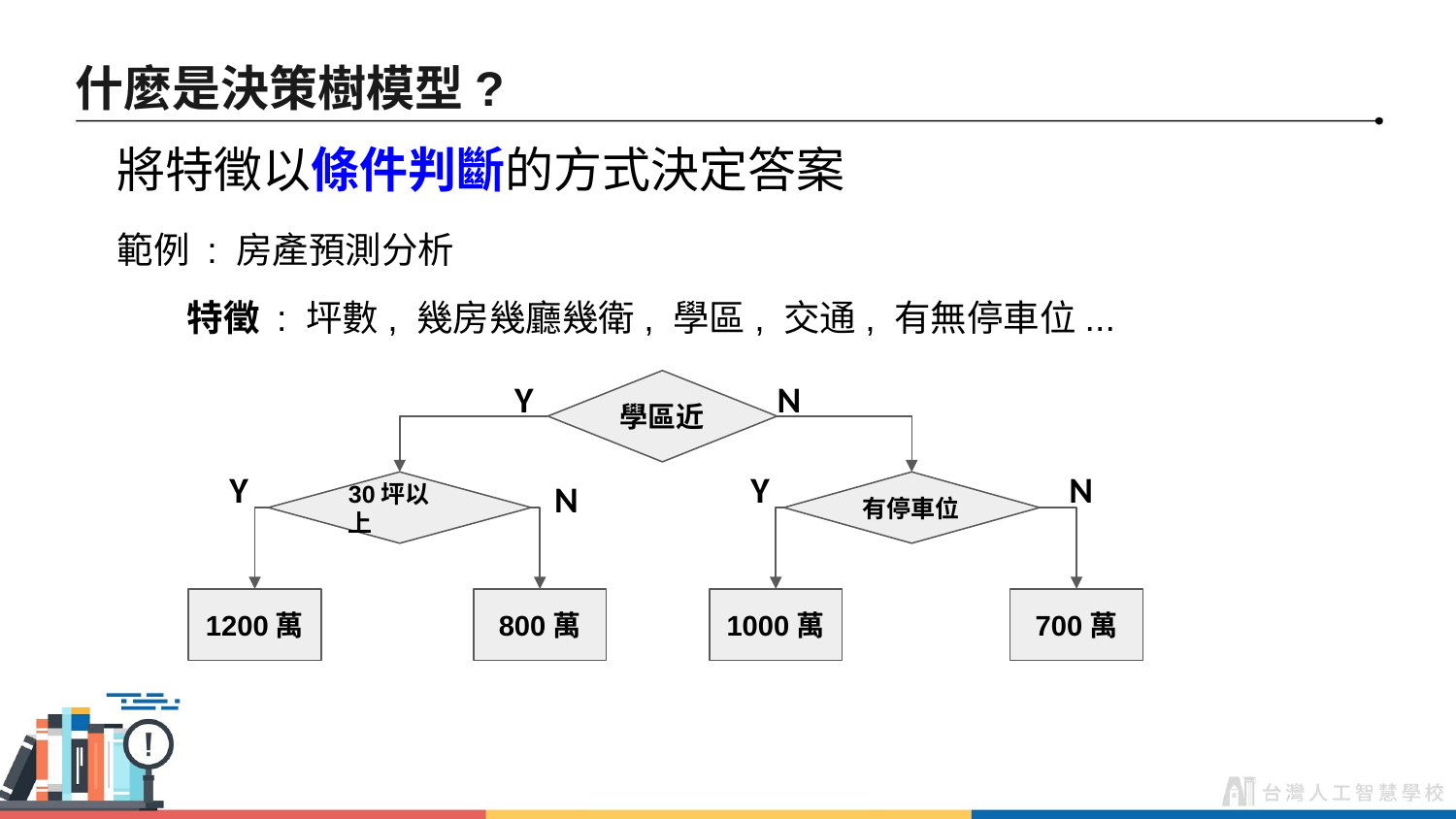

# 什麼是決策樹模型?
將特徵以條件判斷的方式決定答案

範例 : 房產預測分析
    特徵 : 坪數, 幾房幾廳幾衛, 學區, 交通, 有無停車位...
Y
N
學區近
Y
Y
N
N
30坪以上
有停車位
1200萬
800萬
1000萬
700萬